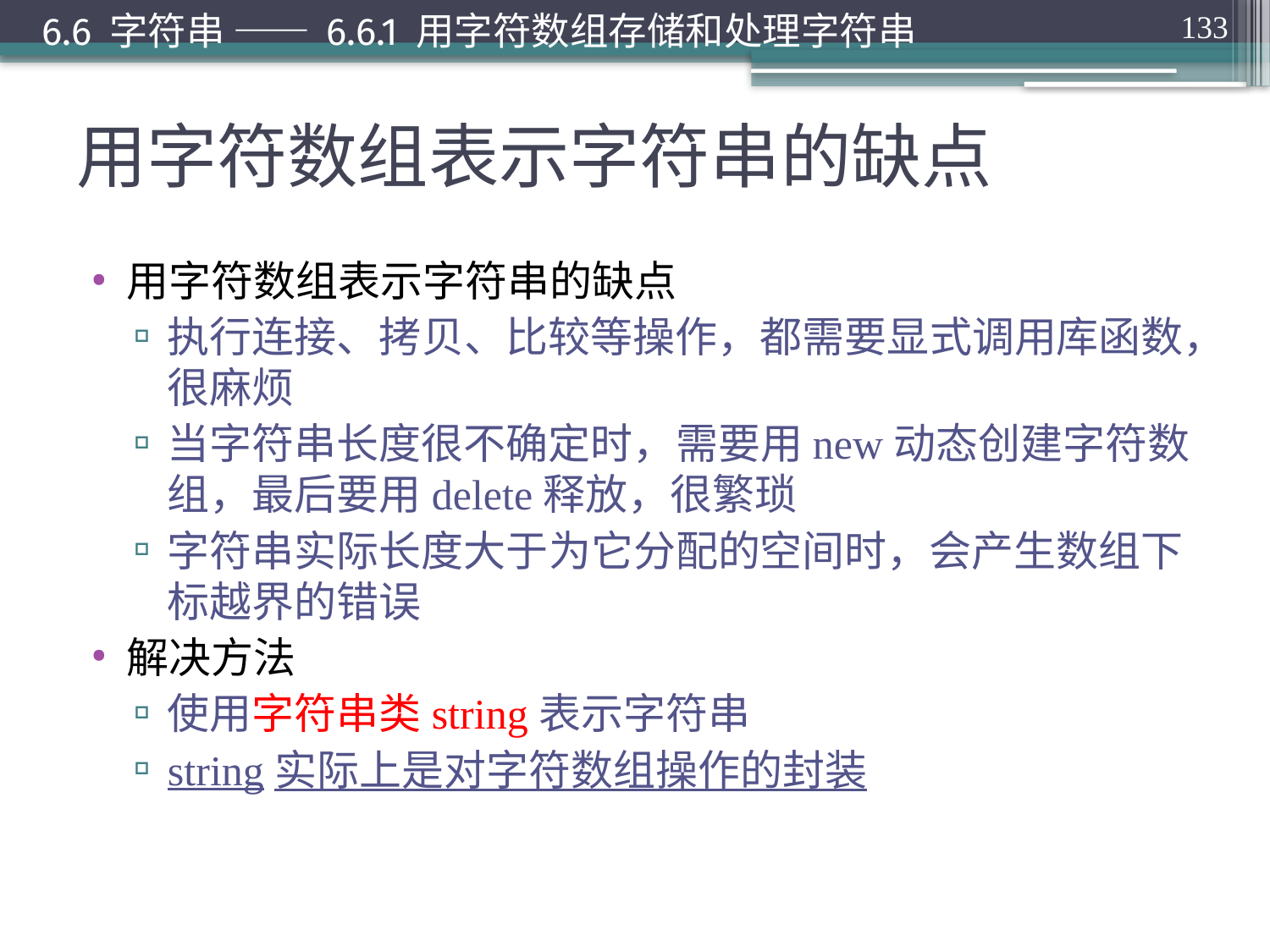

6.6 字符串 —— 6.6.1 用字符数组存储和处理字符串
133
# 用字符数组表示字符串的缺点
用字符数组表示字符串的缺点
执行连接、拷贝、比较等操作，都需要显式调用库函数，很麻烦
当字符串长度很不确定时，需要用new动态创建字符数组，最后要用delete释放，很繁琐
字符串实际长度大于为它分配的空间时，会产生数组下标越界的错误
解决方法
使用字符串类string表示字符串
string实际上是对字符数组操作的封装